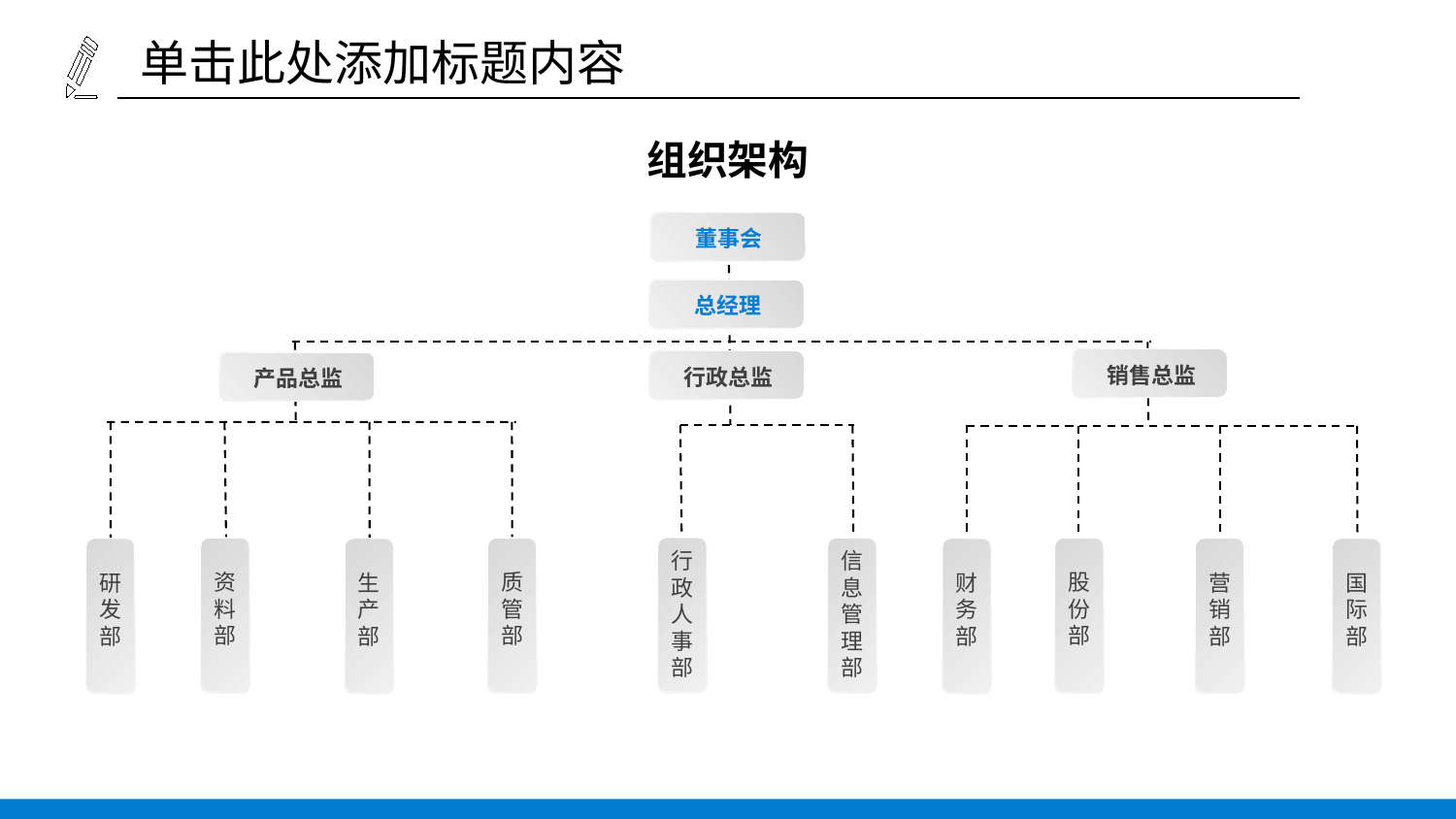

单击此处添加标题内容

组织架构

董事会

总经理

销售总监

行政总监

产品总监
行政人事部

资料部

信息管理部

质管部

股份部

营销部

研发部

生产部

财务部

国际部